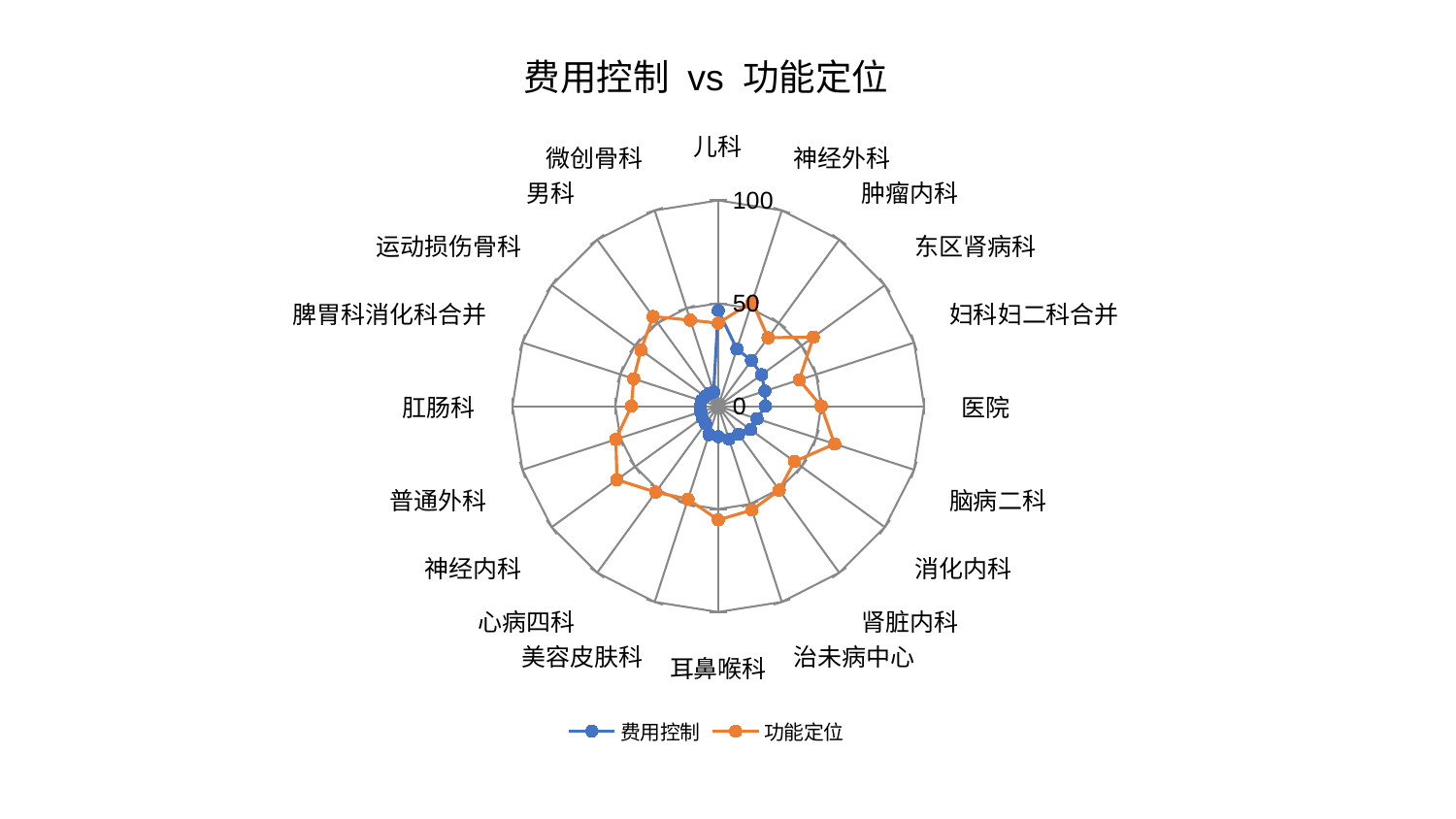

### Chart: 费用控制 vs 功能定位

| Category | 费用控制 | 功能定位 |
|---|---|---|
| 儿科 | 46.49017769524525 | 40.32388968564414 |
| 神经外科 | 29.241630560209515 | 53.36727763823995 |
| 肿瘤内科 | 27.468183144699076 | 41.1471968225058 |
| 东区肾病科 | 26.06054012468833 | 57.08971709848766 |
| 妇科妇二科合并 | 23.83019298435573 | 41.34046897646446 |
| 医院 | 22.868001588837735 | 50.00186263095103 |
| 脑病二科 | 19.79835497130676 | 59.450456718289054 |
| 消化内科 | 19.384057573858367 | 45.78186304271917 |
| 肾脏内科 | 16.826396115114182 | 50.40007874242254 |
| 治未病中心 | 16.803023099003198 | 53.04540299417534 |
| 耳鼻喉科 | 14.805278510409678 | 55.25837962961218 |
| 美容皮肤科 | 14.536711861270208 | 47.53572194957631 |
| 心病四科 | 10.421044085541762 | 51.64748610418224 |
| 神经内科 | 9.704960070994591 | 60.81449131455475 |
| 普通外科 | 9.00270274357598 | 52.30272426820074 |
| 肛肠科 | 8.824055490357264 | 42.21748043391687 |
| 脾胃科消化科合并 | 8.615227920487929 | 43.18495030781308 |
| 运动损伤骨科 | 7.9797859674280955 | 46.443525091211235 |
| 男科 | 7.584717772447493 | 53.87252448495614 |
| 微创骨科 | 7.265012204535394 | 43.96028965826595 |
43